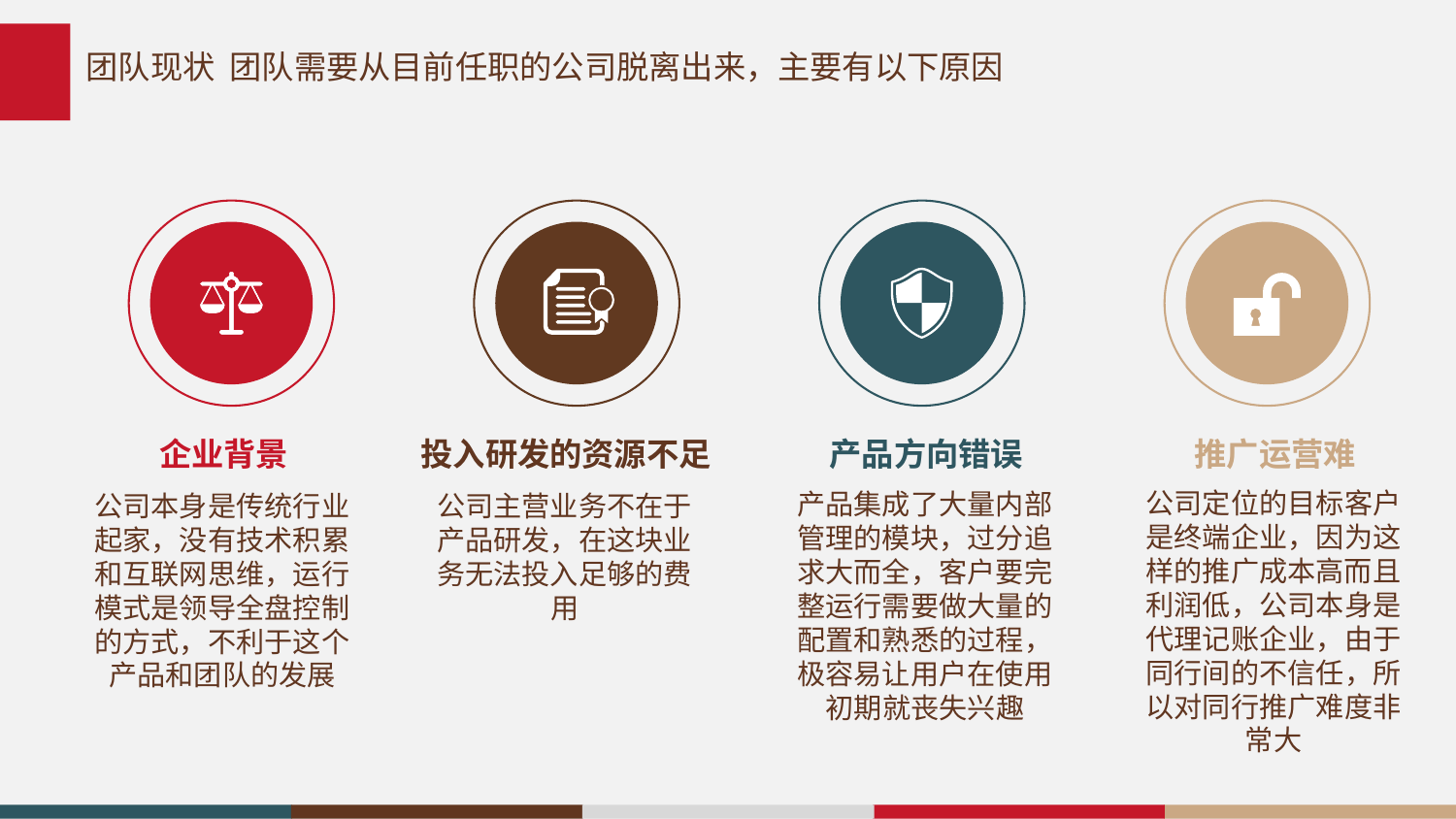

# 团队现状  团队需要从目前任职的公司脱离出来，主要有以下原因

企业背景
投入研发的资源不足
产品方向错误
推广运营难
公司定位的目标客户是终端企业，因为这样的推广成本高而且利润低，公司本身是代理记账企业，由于同行间的不信任，所以对同行推广难度非常大
产品集成了大量内部管理的模块，过分追求大而全，客户要完整运行需要做大量的配置和熟悉的过程，极容易让用户在使用初期就丧失兴趣
公司本身是传统行业起家，没有技术积累和互联网思维，运行模式是领导全盘控制的方式，不利于这个产品和团队的发展
公司主营业务不在于产品研发，在这块业务无法投入足够的费用